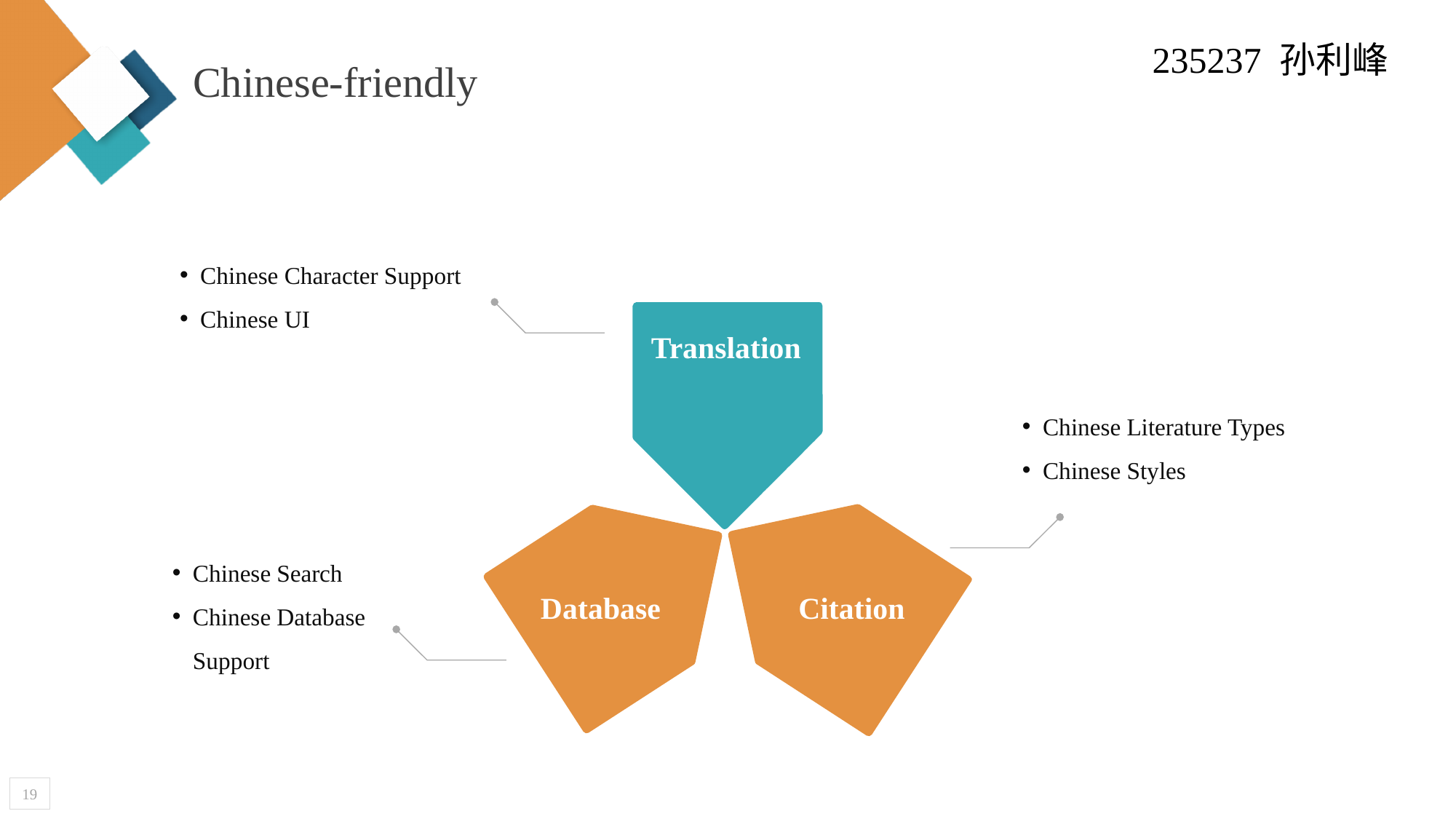

235237 孙利峰
Chinese-friendly
Chinese Character Support
Chinese UI

Translation
Chinese Literature Types
Chinese Styles

Chinese Search
Chinese Database Support
Database
Citation

19